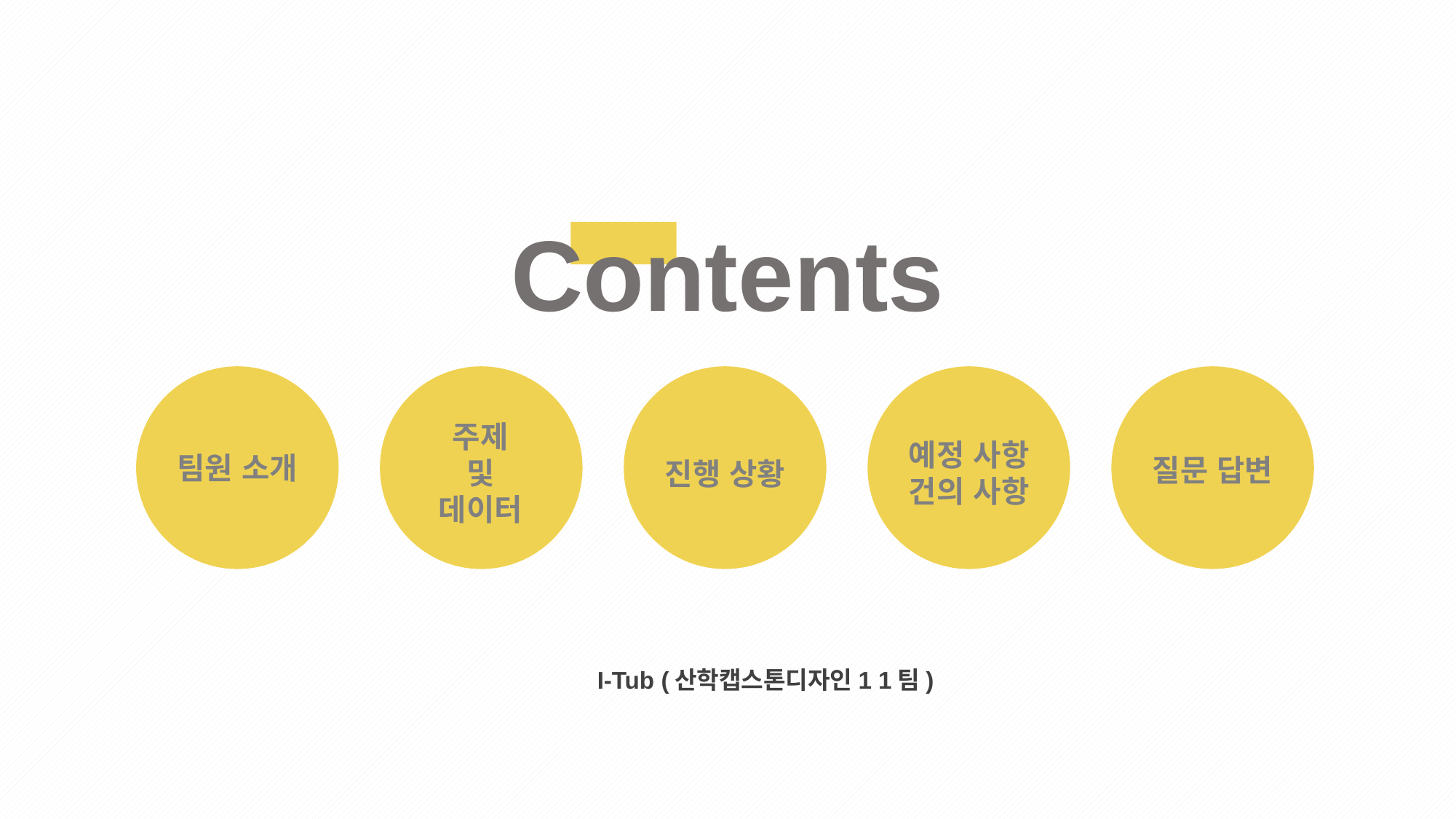

Contents

주제
및
데이터
예정 사항
건의 사항
팀원 소개
질문 답변
진행 상황
I-Tub (산학캡스톤디자인1 1팀)